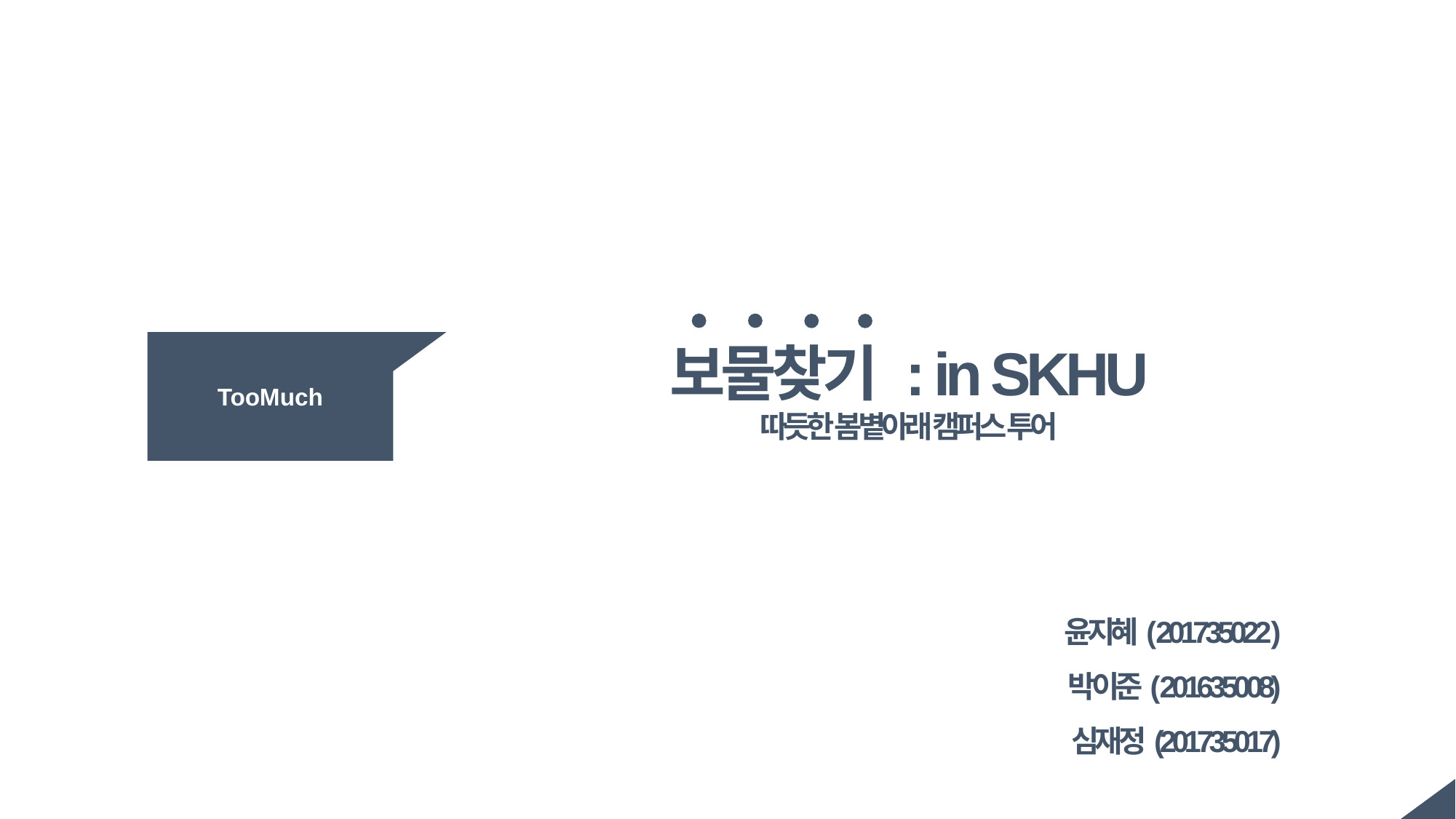

TooMuch
보물찾기 : in SKHU
따듯한 봄볕아래 캠퍼스 투어
윤지혜( 201735022 )
박이준( 201635008)
심재정(201735017)